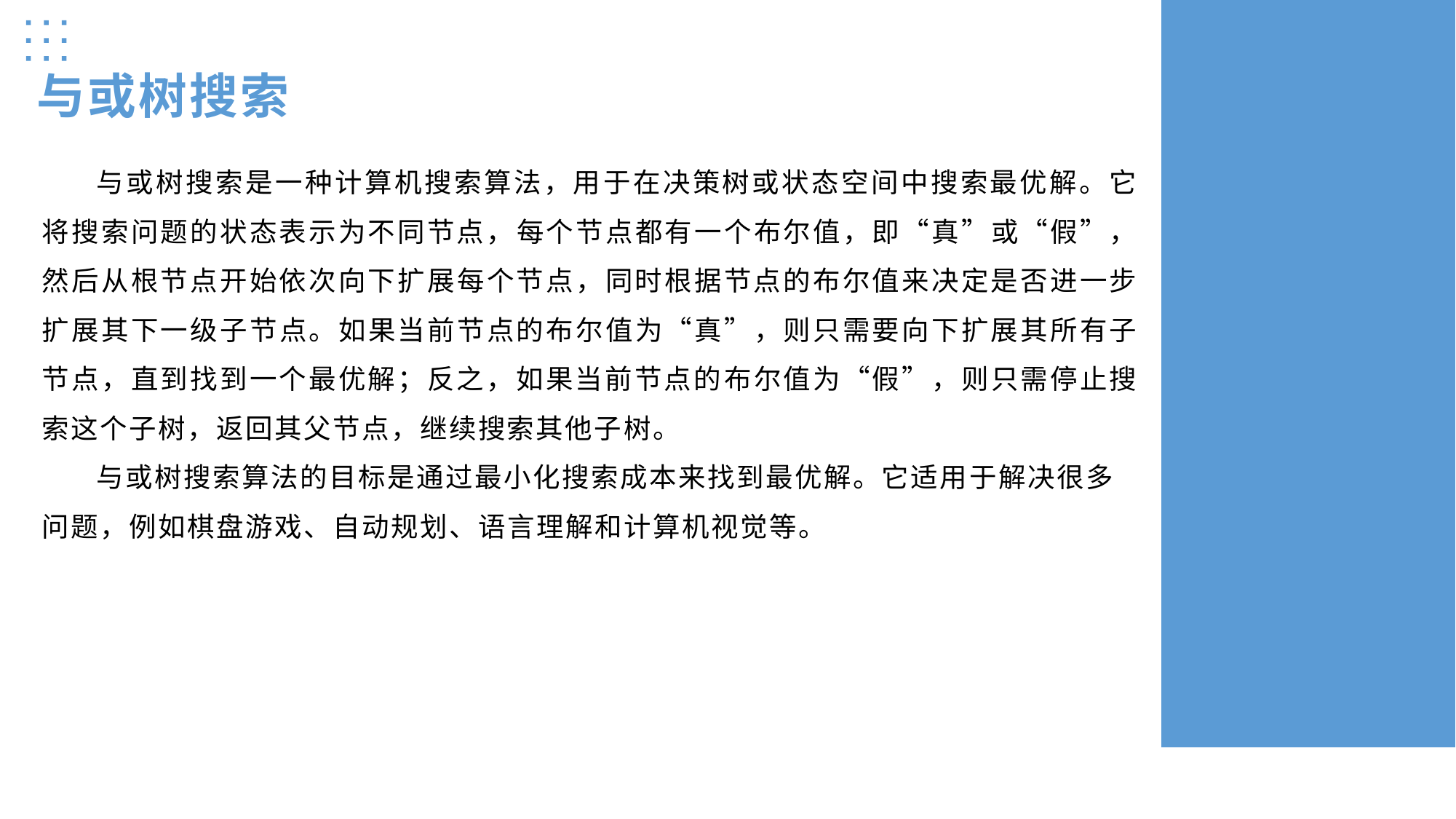

与或树搜索
与或树搜索是一种计算机搜索算法，用于在决策树或状态空间中搜索最优解。它将搜索问题的状态表示为不同节点，每个节点都有一个布尔值，即“真”或“假”，然后从根节点开始依次向下扩展每个节点，同时根据节点的布尔值来决定是否进一步扩展其下一级子节点。如果当前节点的布尔值为“真”，则只需要向下扩展其所有子节点，直到找到一个最优解；反之，如果当前节点的布尔值为“假”，则只需停止搜索这个子树，返回其父节点，继续搜索其他子树。
与或树搜索算法的目标是通过最小化搜索成本来找到最优解。它适用于解决很多问题，例如棋盘游戏、自动规划、语言理解和计算机视觉等。